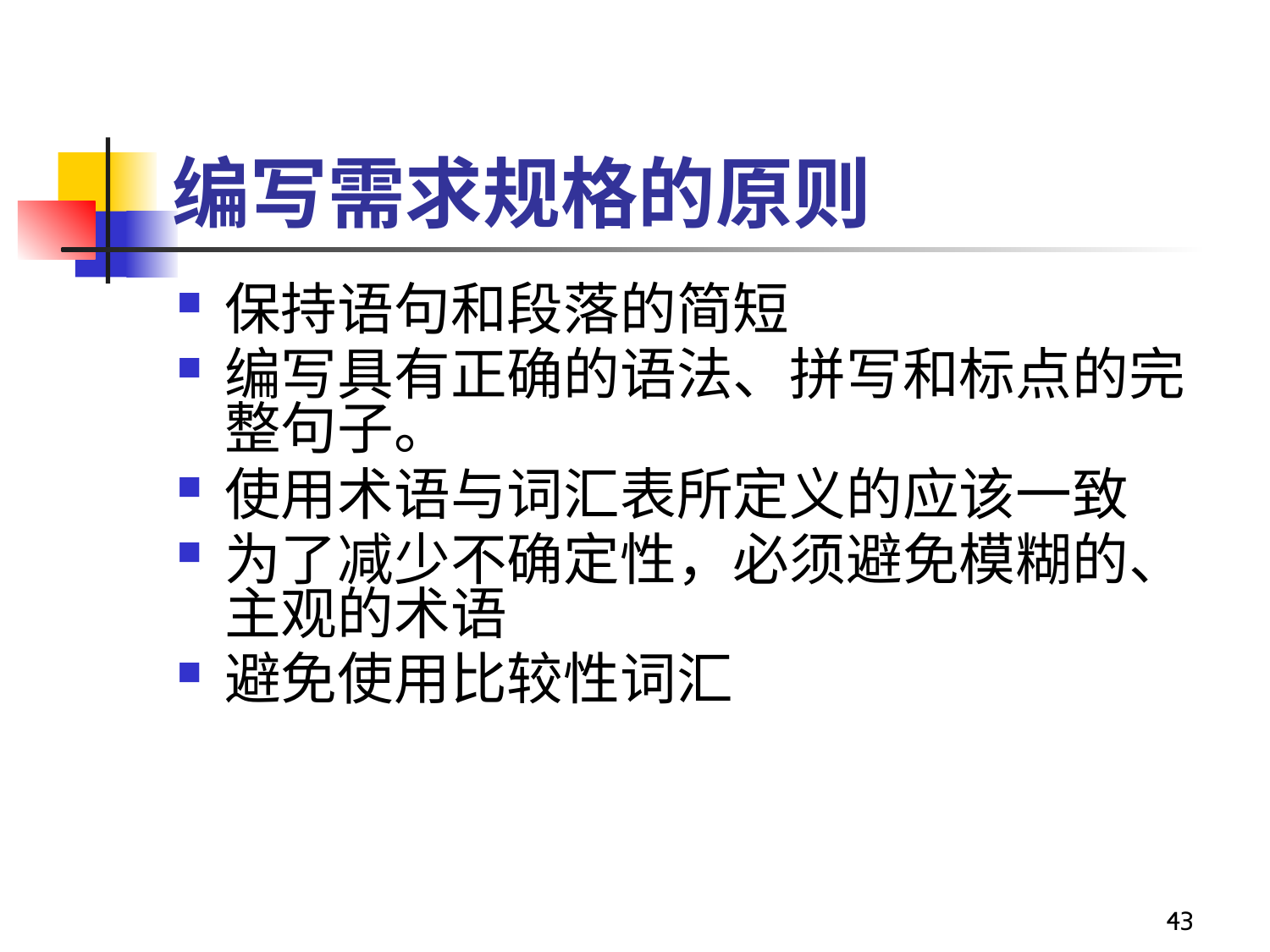

# 编写需求规格的原则
保持语句和段落的简短
编写具有正确的语法、拼写和标点的完整句子。
使用术语与词汇表所定义的应该一致
为了减少不确定性，必须避免模糊的、主观的术语
避免使用比较性词汇

43